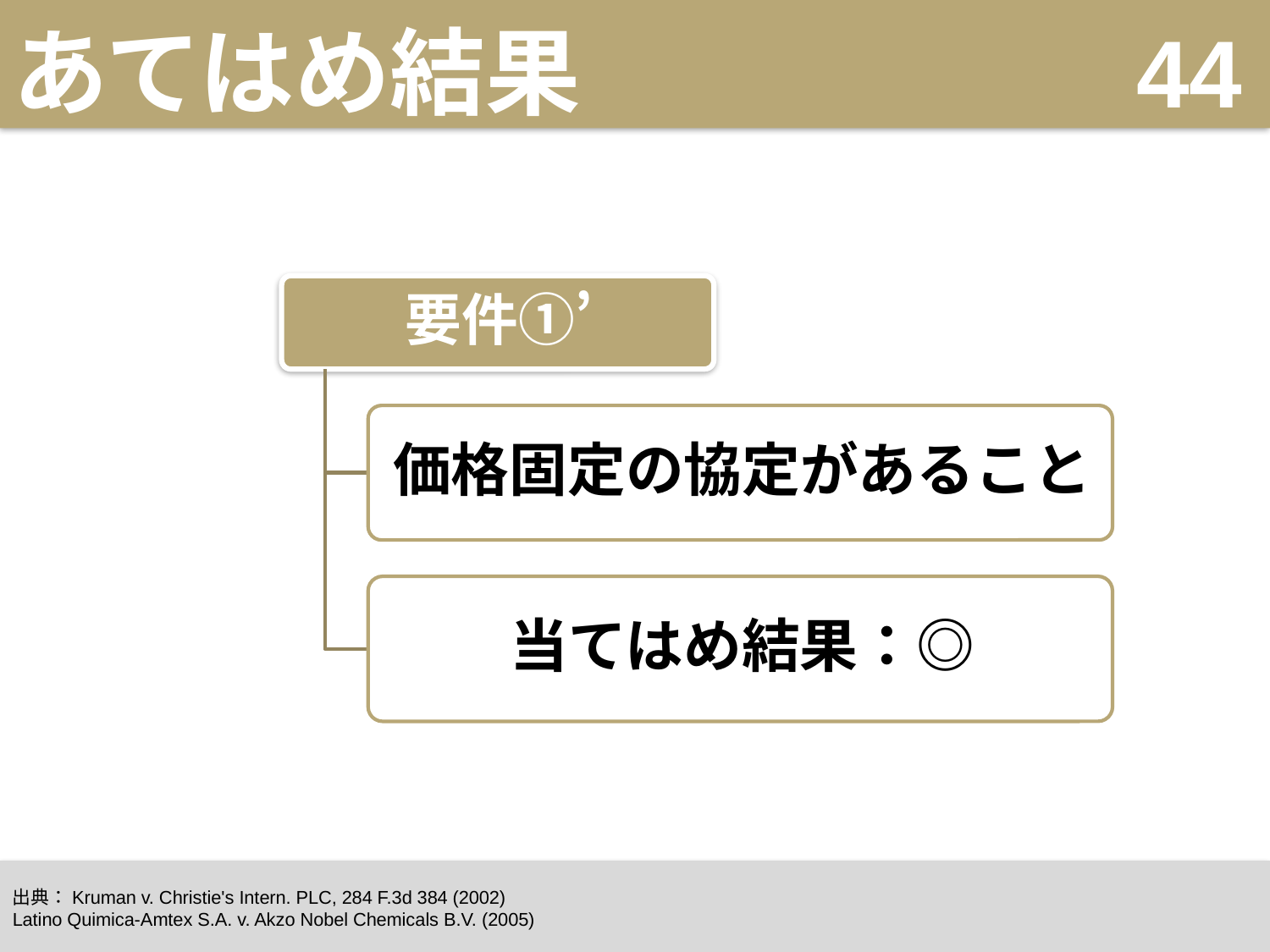

# あてはめ結果
44
要件①’
価格固定の協定があること
当てはめ結果：◎
出典：Kruman v. Christie's Intern. PLC, 284 F.3d 384 (2002)
Latino Quimica-Amtex S.A. v. Akzo Nobel Chemicals B.V. (2005)